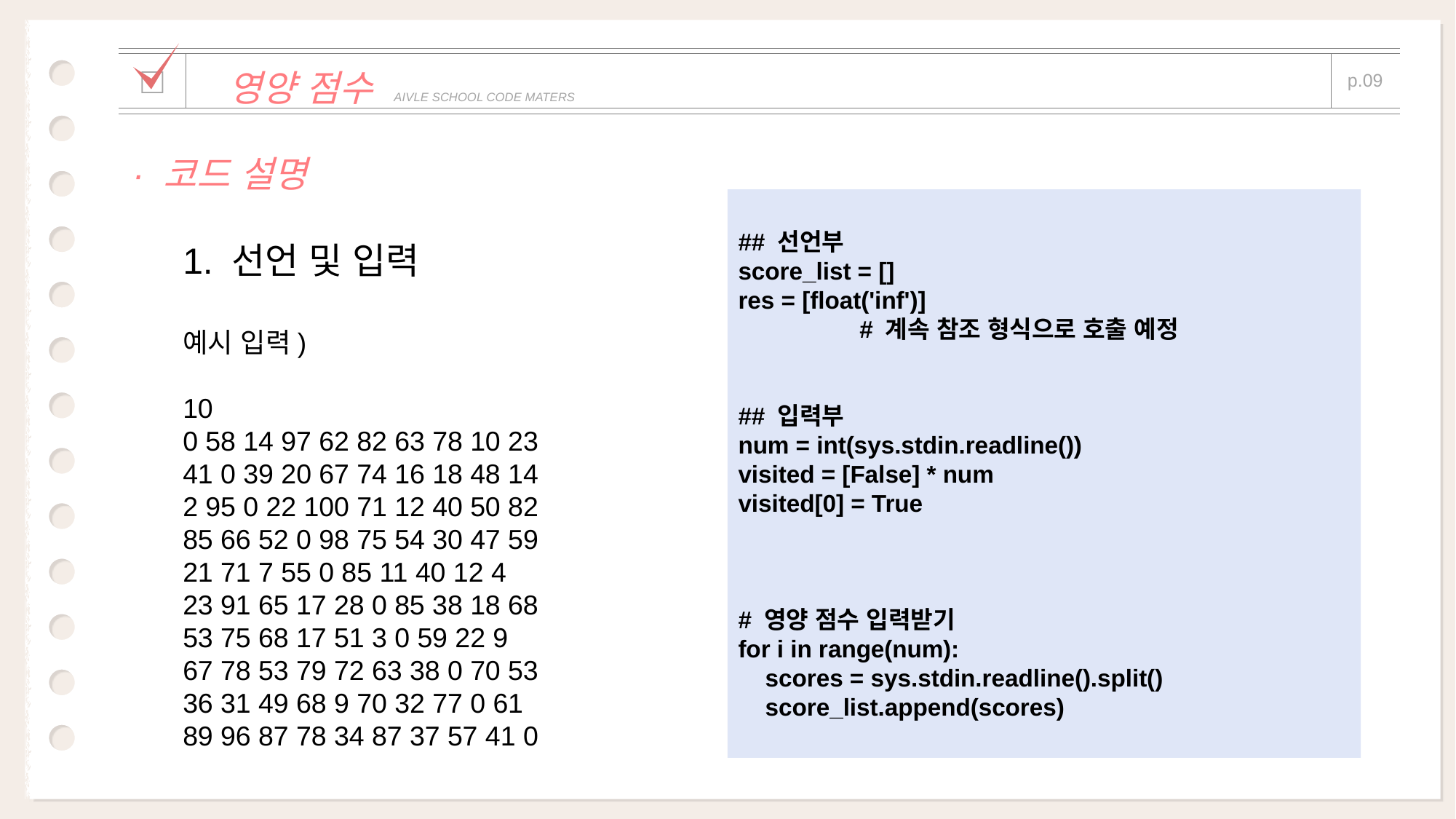

|  |  |  |
| --- | --- | --- |
| □ | 영양 점수 AIVLE SCHOOL CODE MATERS | p.09 |
|  |  |  |
· 코드 설명
## 선언부
score_list = []
res = [float('inf')]
                  # 계속 참조 형식으로 호출 예정

## 입력부
num = int(sys.stdin.readline())
visited = [False] * num
visited[0] = True

# 영양 점수 입력받기
for i in range(num):
    scores = sys.stdin.readline().split()
    score_list.append(scores)
1. 선언 및 입력

예시 입력)

10
0 58 14 97 62 82 63 78 10 23
41 0 39 20 67 74 16 18 48 14
2 95 0 22 100 71 12 40 50 82
85 66 52 0 98 75 54 30 47 59
21 71 7 55 0 85 11 40 12 4
23 91 65 17 28 0 85 38 18 68
53 75 68 17 51 3 0 59 22 9
67 78 53 79 72 63 38 0 70 53
36 31 49 68 9 70 32 77 0 61
89 96 87 78 34 87 37 57 41 0